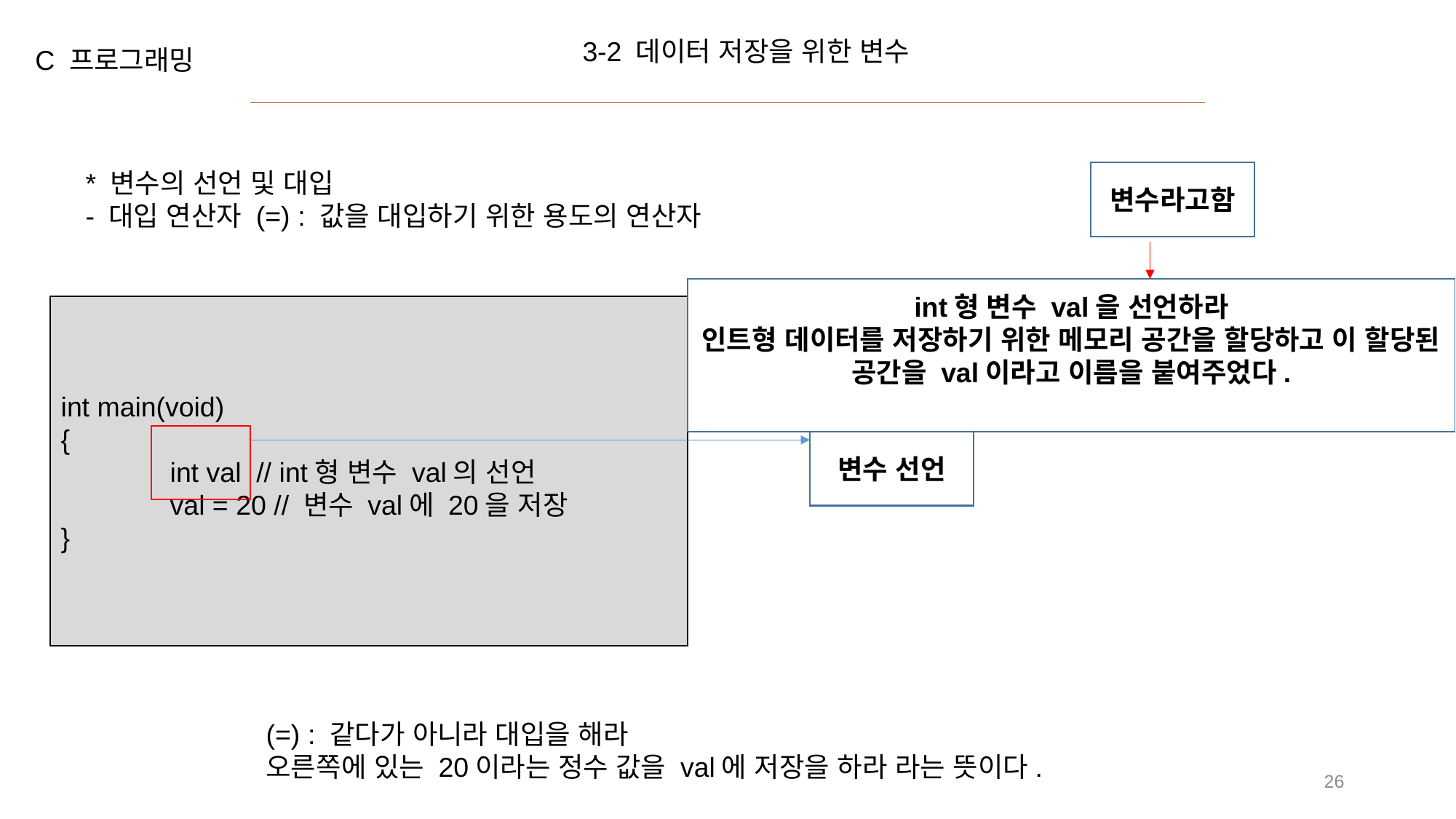

3-2 데이터 저장을 위한 변수
C 프로그래밍
* 변수의 선언 및 대입
- 대입 연산자 (=) : 값을 대입하기 위한 용도의 연산자
변수라고함
int형 변수 val을 선언하라
인트형 데이터를 저장하기 위한 메모리 공간을 할당하고 이 할당된 공간을 val이라고 이름을 붙여주었다.

int main(void)
{
	int val  // int형 변수 val의 선언
	val = 20 // 변수 val에 20을 저장
}

변수 선언
(=) : 같다가 아니라 대입을 해라
오른쪽에 있는 20이라는 정수 값을 val에 저장을 하라 라는 뜻이다.
26